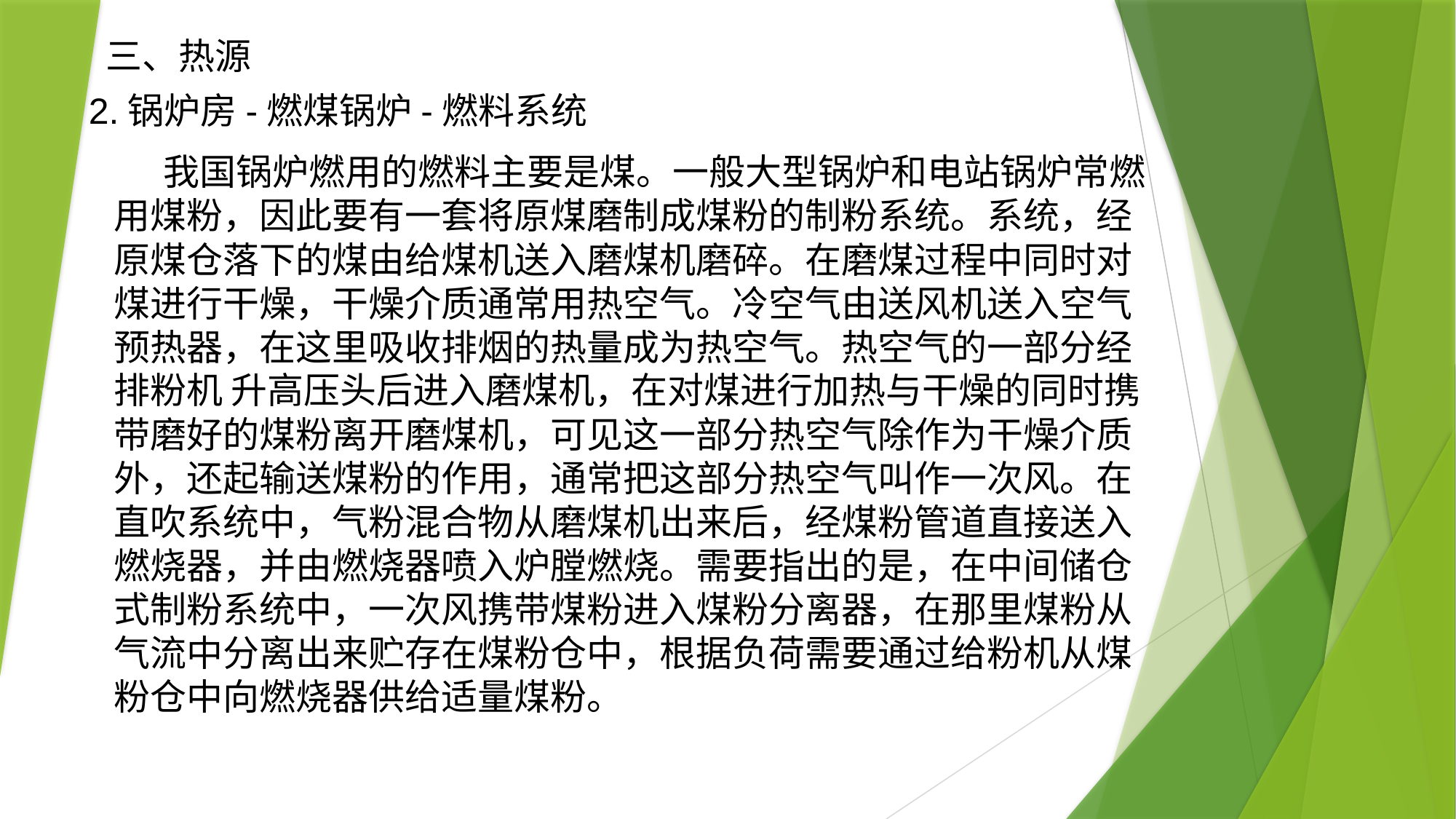

# 三、热源
2.锅炉房-燃煤锅炉-燃料系统
     我国锅炉燃用的燃料主要是煤。一般大型锅炉和电站锅炉常燃用煤粉，因此要有一套将原煤磨制成煤粉的制粉系统。系统，经原煤仓落下的煤由给煤机送入磨煤机磨碎。在磨煤过程中同时对煤进行干燥，干燥介质通常用热空气。冷空气由送风机送入空气预热器，在这里吸收排烟的热量成为热空气。热空气的一部分经排粉机 升高压头后进入磨煤机，在对煤进行加热与干燥的同时携带磨好的煤粉离开磨煤机，可见这一部分热空气除作为干燥介质外，还起输送煤粉的作用，通常把这部分热空气叫作一次风。在直吹系统中，气粉混合物从磨煤机出来后，经煤粉管道直接送入燃烧器，并由燃烧器喷入炉膛燃烧。需要指出的是，在中间储仓式制粉系统中，一次风携带煤粉进入煤粉分离器，在那里煤粉从气流中分离出来贮存在煤粉仓中，根据负荷需要通过给粉机从煤粉仓中向燃烧器供给适量煤粉。